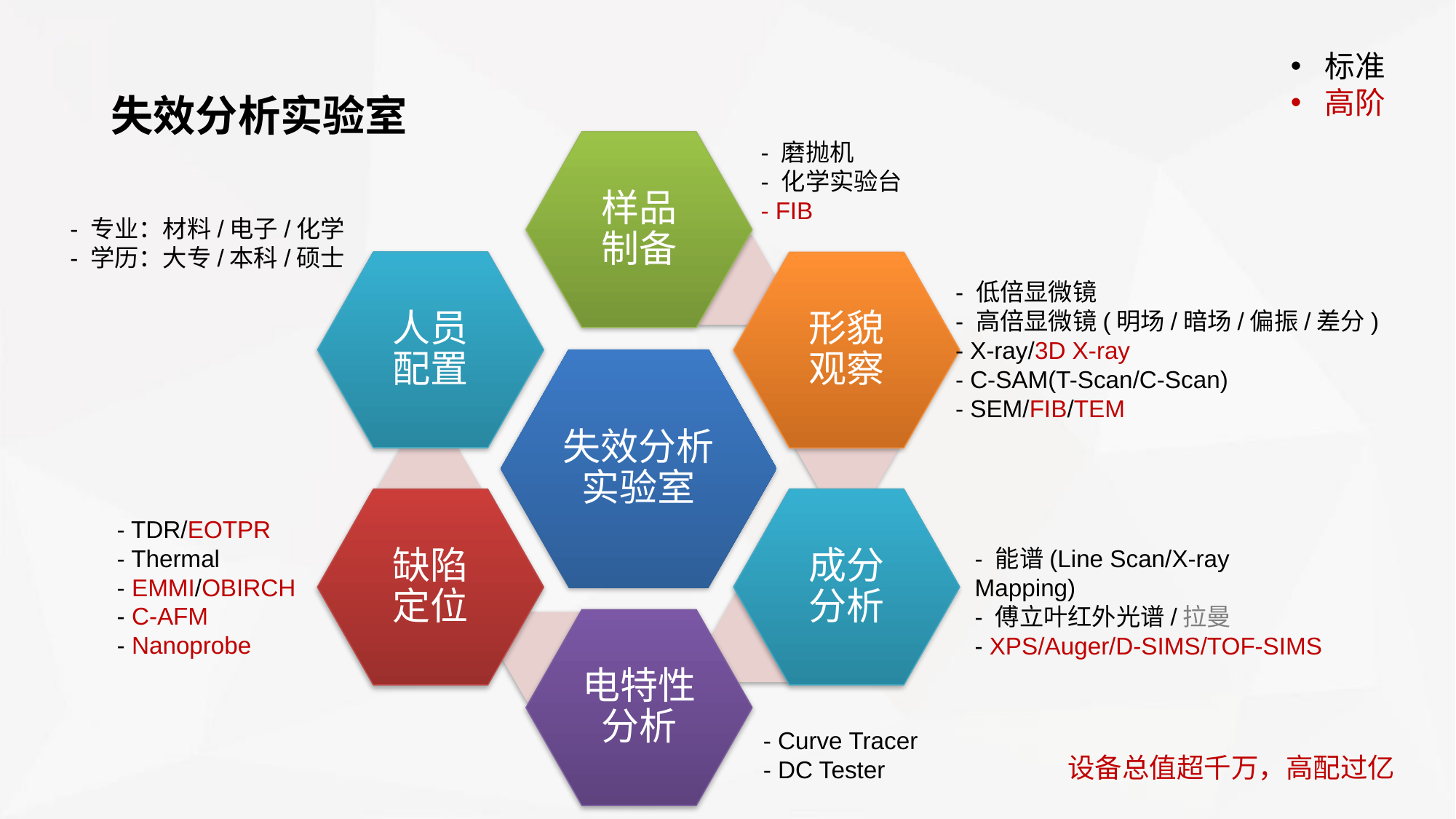

标准
高阶
失效分析实验室
失效分析实验室
样品
制备
形貌
观察
成分
分析
电特性分析
缺陷
定位
人员
配置
- 磨抛机
- 化学实验台
- FIB
- 专业：材料/电子/化学
- 学历：大专/本科/硕士
- 低倍显微镜
- 高倍显微镜(明场/暗场/偏振/差分)
- X-ray/3D X-ray
- C-SAM(T-Scan/C-Scan)
- SEM/FIB/TEM
- TDR/EOTPR
- Thermal
- EMMI/OBIRCH
- C-AFM
- Nanoprobe
- 能谱(Line Scan/X-ray Mapping)
- 傅立叶红外光谱/拉曼
- XPS/Auger/D-SIMS/TOF-SIMS
- Curve Tracer
- DC Tester
设备总值超千万，高配过亿